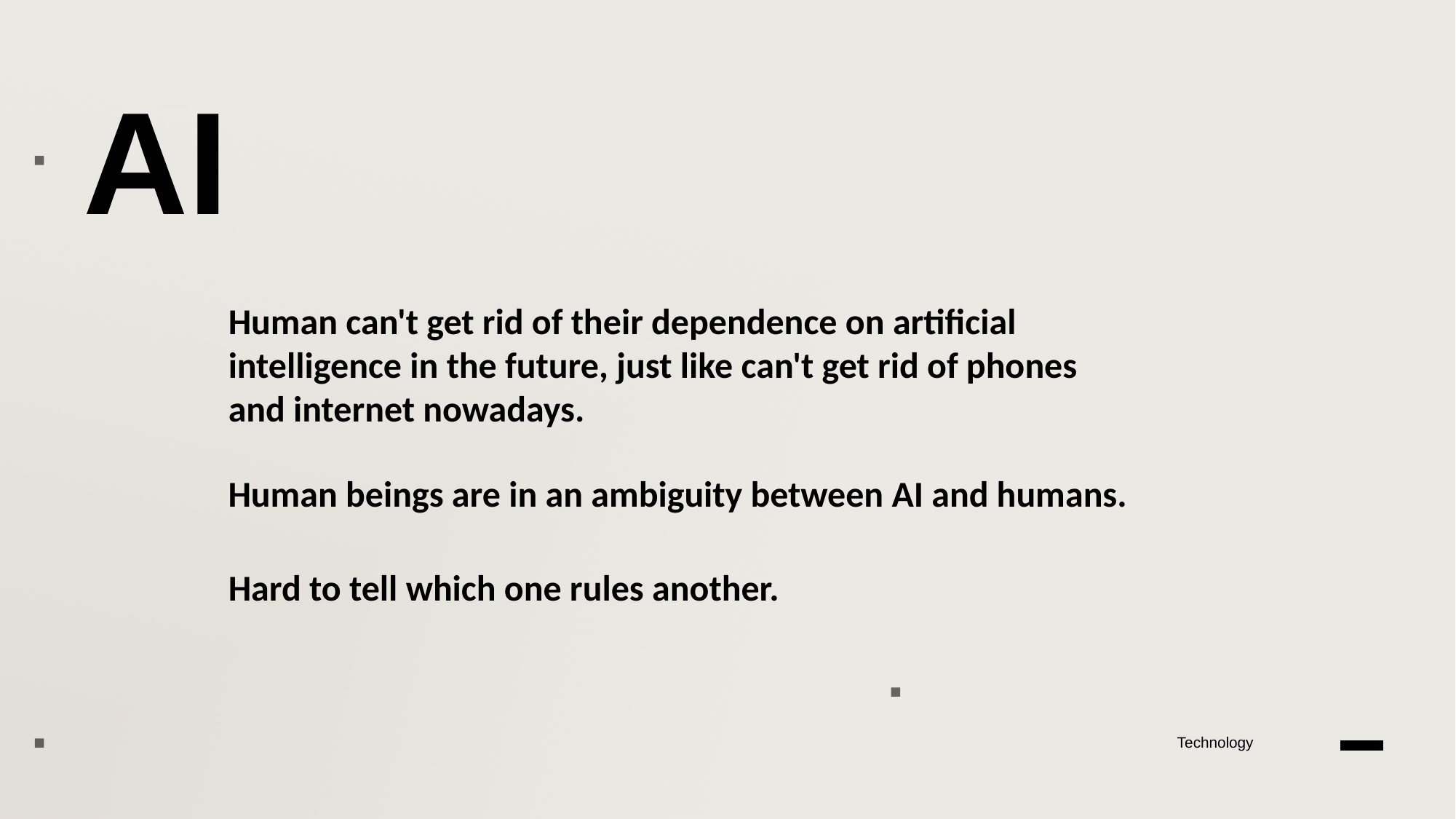

AI
rhodeskesi

Human can't get rid of their dependence on artificial intelligence in the future, just like can't get rid of phones and internet nowadays.
本页建议使用：带图介绍内容
图片设置为 效果-三维旋转-透视-右透视
可以修改右侧文字 介绍
英文字体：Novecento wide
中文字体：思源黑体
Human beings are in an ambiguity between AI and humans.
Hard to tell which one rules another.

Technology